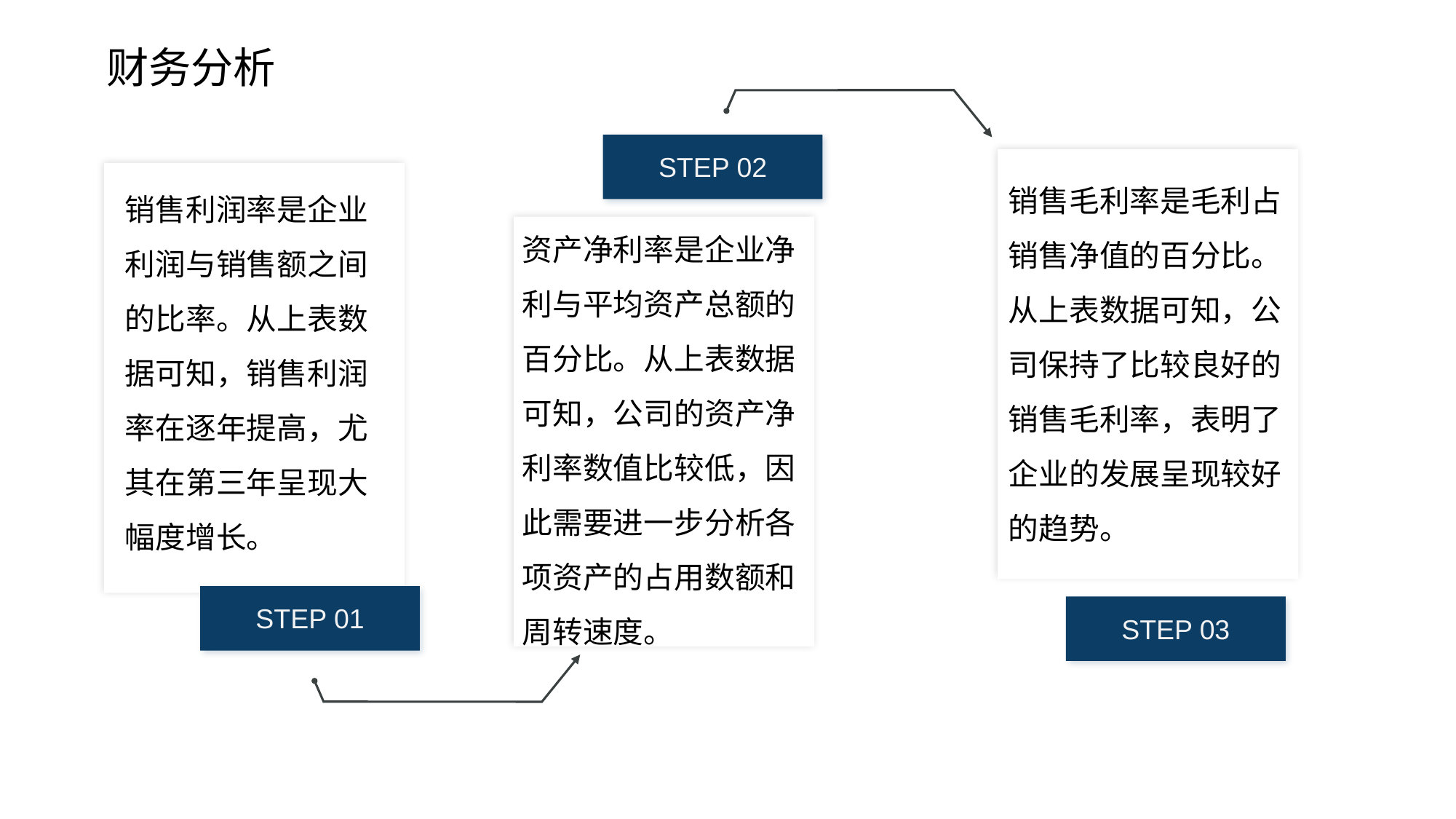

财务分析

STEP 02

销售毛利率是毛利占销售净值的百分比。从上表数据可知，公司保持了比较良好的销售毛利率，表明了企业的发展呈现较好的趋势。

销售利润率是企业利润与销售额之间的比率。从上表数据可知，销售利润率在逐年提高，尤其在第三年呈现大幅度增长。
资产净利率是企业净利与平均资产总额的百分比。从上表数据可知，公司的资产净利率数值比较低，因此需要进一步分析各项资产的占用数额和周转速度。

STEP 01

STEP 03